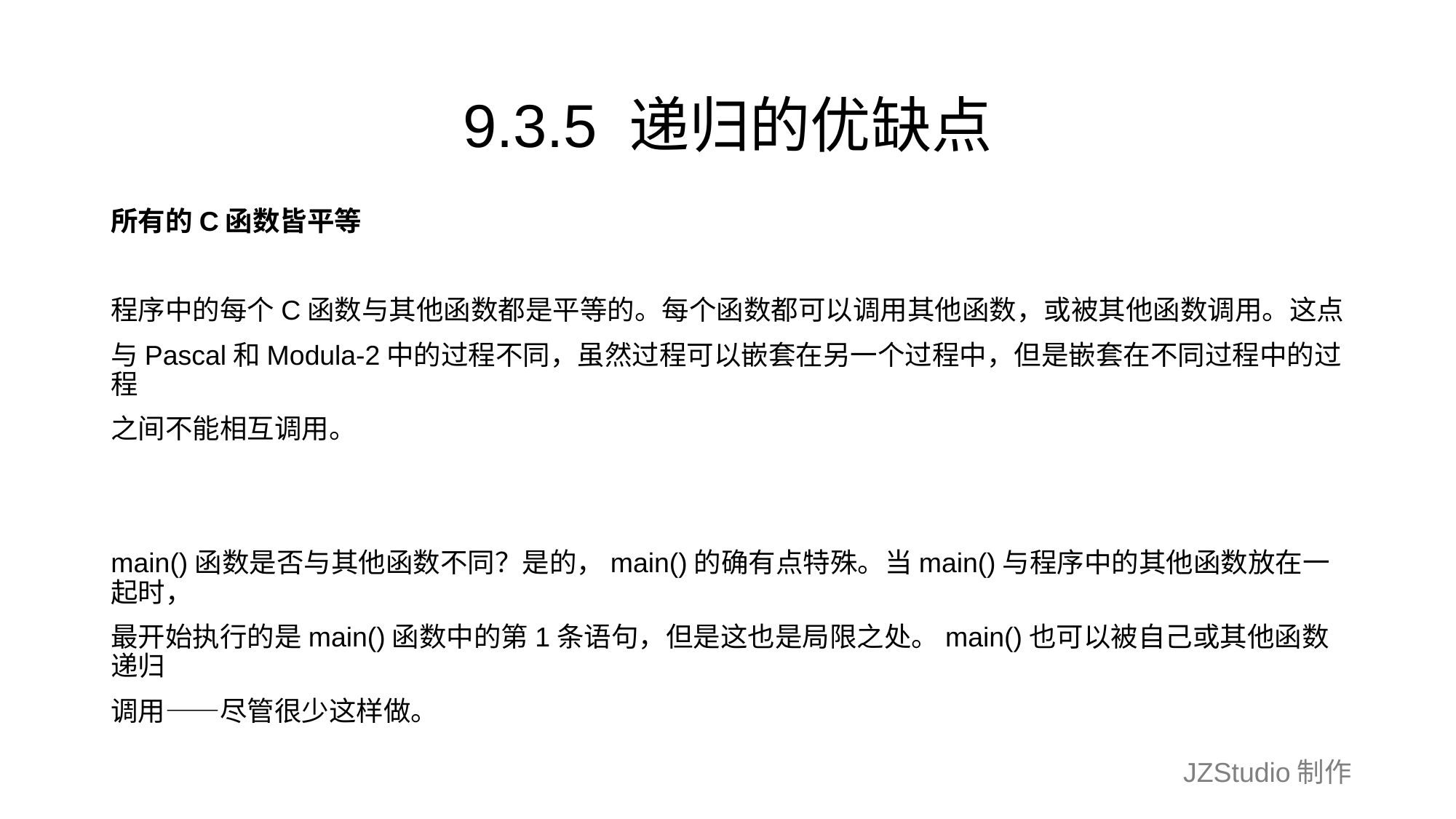

# 9.3.5 递归的优缺点
所有的C函数皆平等

程序中的每个C函数与其他函数都是平等的。每个函数都可以调用其他函数，或被其他函数调用。这点
与Pascal和Modula-2中的过程不同，虽然过程可以嵌套在另一个过程中，但是嵌套在不同过程中的过程
之间不能相互调用。

main()函数是否与其他函数不同？是的，main()的确有点特殊。当main()与程序中的其他函数放在一起时，
最开始执行的是main()函数中的第1条语句，但是这也是局限之处。main()也可以被自己或其他函数递归
调用——尽管很少这样做。